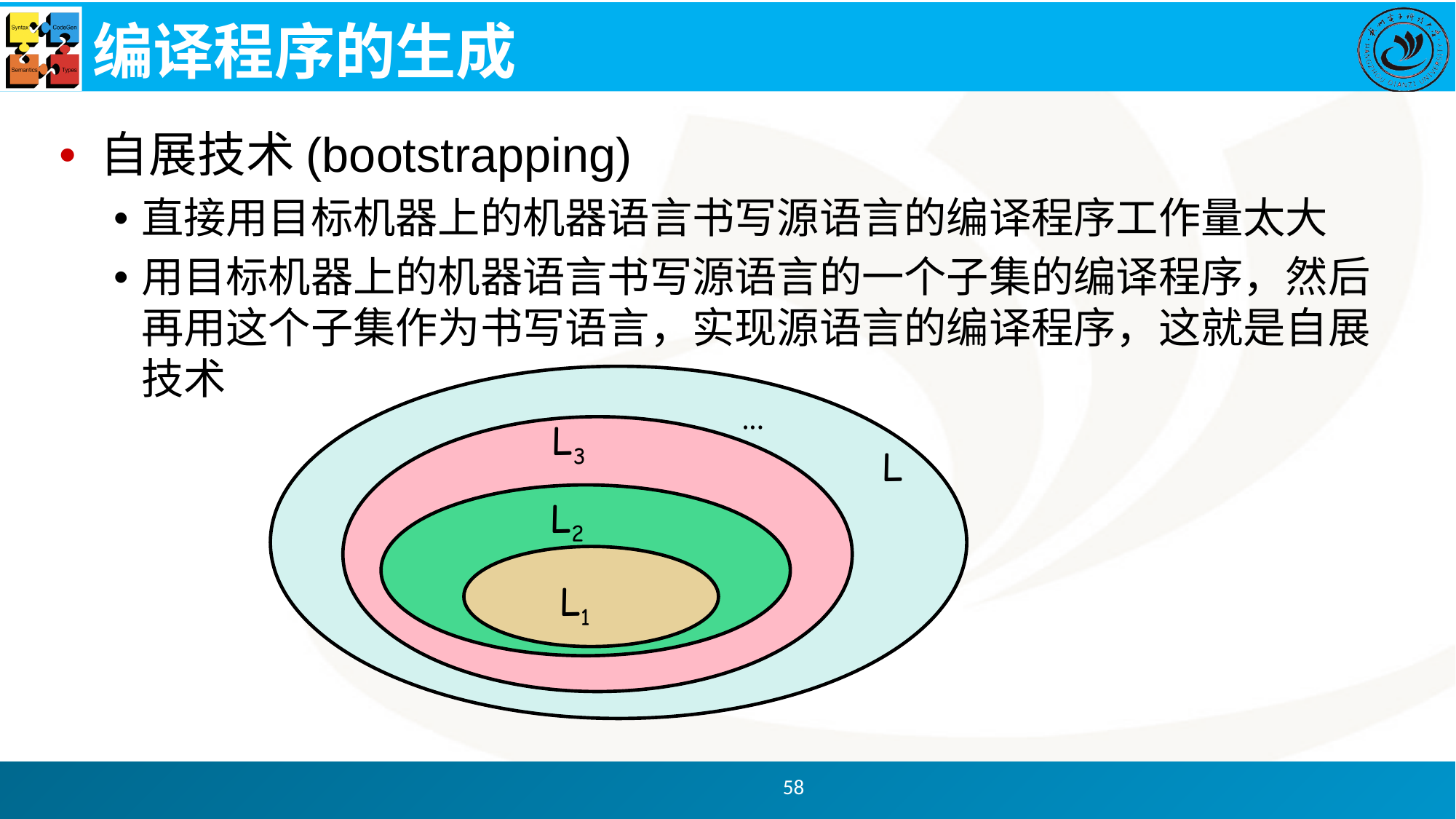

# 编译程序的生成
自展技术(bootstrapping)
直接用目标机器上的机器语言书写源语言的编译程序工作量太大
用目标机器上的机器语言书写源语言的一个子集的编译程序，然后再用这个子集作为书写语言，实现源语言的编译程序，这就是自展技术
…

L3

L

L2

L1
58